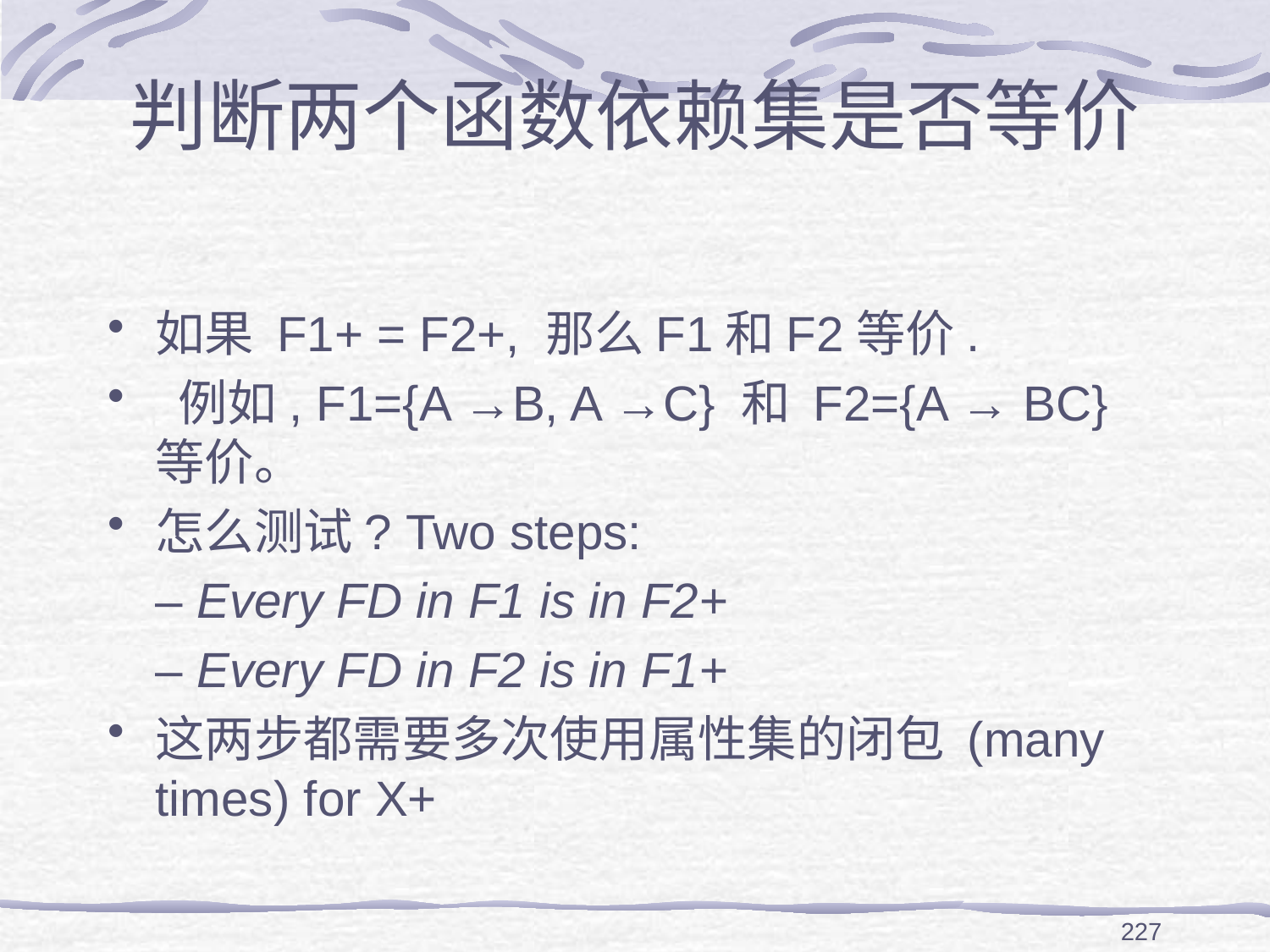

# 判断两个函数依赖集是否等价
如果 F1+ = F2+, 那么F1和F2等价.
 例如, F1={A →B, A →C} 和 F2={A → BC}等价。
怎么测试? Two steps:
	– Every FD in F1 is in F2+
	– Every FD in F2 is in F1+
这两步都需要多次使用属性集的闭包 (many times) for X+
227